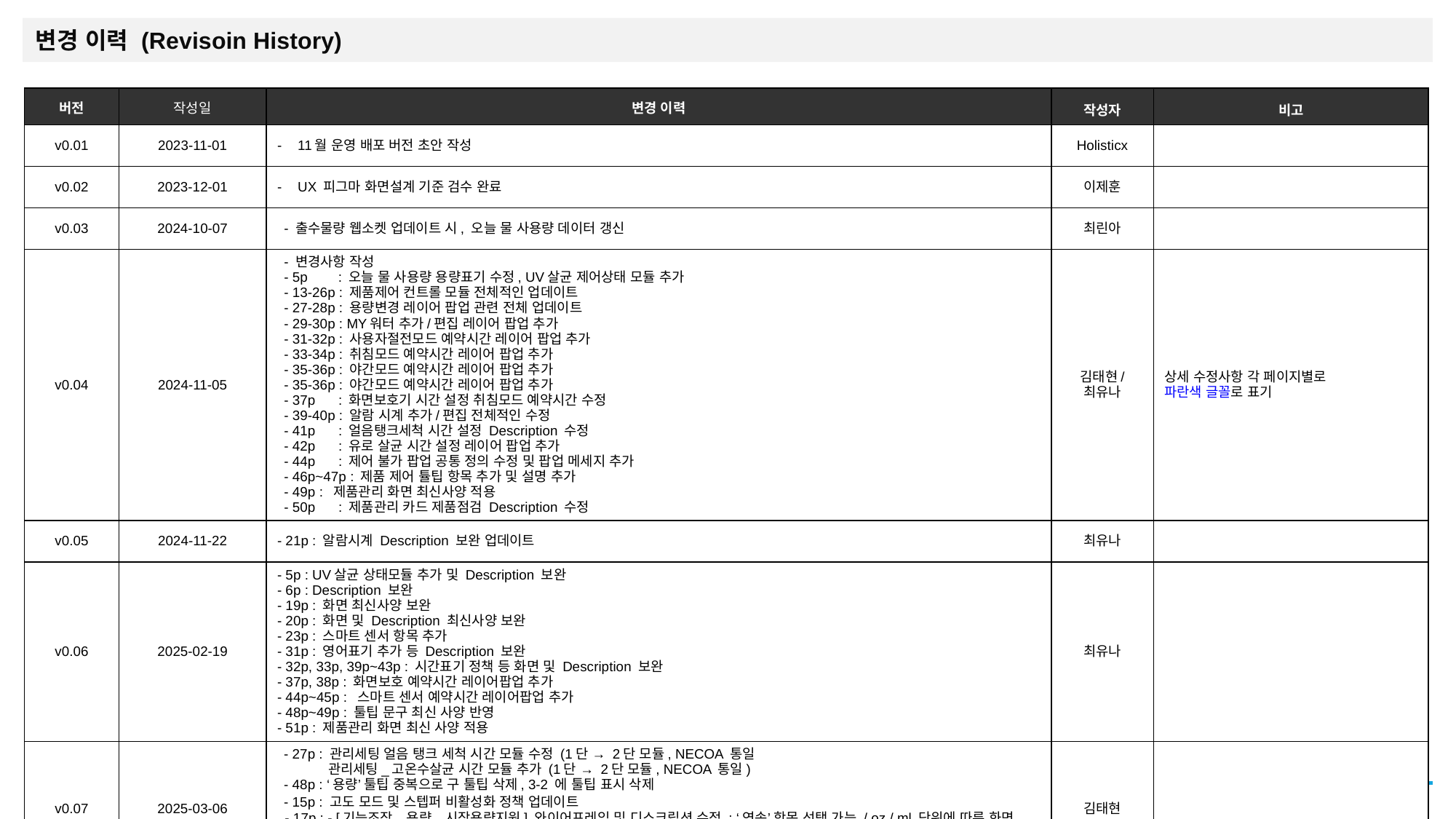

변경 이력 (Revisoin History)
| 버전 | 작성일 | 변경 이력 | 작성자 | 비고 |
| --- | --- | --- | --- | --- |
| v0.01 | 2023-11-01 | 11월 운영 배포 버전 초안 작성 | Holisticx |  |
| v0.02 | 2023-12-01 | UX 피그마 화면설계 기준 검수 완료 | 이제훈 |  |
| v0.03 | 2024-10-07 | - 출수물량 웹소켓 업데이트 시, 오늘 물 사용량 데이터 갱신 | 최린아 |  |
| v0.04 | 2024-11-05 | - 변경사항 작성 - 5p : 오늘 물 사용량 용량표기 수정, UV살균 제어상태 모듈 추가 - 13-26p : 제품제어 컨트롤 모듈 전체적인 업데이트 - 27-28p : 용량변경 레이어 팝업 관련 전체 업데이트 - 29-30p : MY워터 추가/편집 레이어 팝업 추가 - 31-32p : 사용자절전모드 예약시간 레이어 팝업 추가 - 33-34p : 취침모드 예약시간 레이어 팝업 추가 - 35-36p : 야간모드 예약시간 레이어 팝업 추가 - 35-36p : 야간모드 예약시간 레이어 팝업 추가 - 37p : 화면보호기 시간 설정 취침모드 예약시간 수정 - 39-40p : 알람 시계 추가/편집 전체적인 수정 - 41p : 얼음탱크세척 시간 설정 Description 수정 - 42p : 유로 살균 시간 설정 레이어 팝업 추가 - 44p : 제어 불가 팝업 공통 정의 수정 및 팝업 메세지 추가 - 46p~47p : 제품 제어 튤팁 항목 추가 및 설명 추가 - 49p : 제품관리 화면 최신사양 적용 - 50p : 제품관리 카드 제품점검 Description 수정 | 김태현/ 최유나 | 상세 수정사항 각 페이지별로 파란색 글꼴로 표기 |
| v0.05 | 2024-11-22 | - 21p : 알람시계 Description 보완 업데이트 | 최유나 |  |
| v0.06 | 2025-02-19 | - 5p : UV살균 상태모듈 추가 및 Description 보완 - 6p : Description 보완 - 19p : 화면 최신사양 보완 - 20p : 화면 및 Description 최신사양 보완 - 23p : 스마트 센서 항목 추가 - 31p : 영어표기 추가 등 Description 보완 - 32p, 33p, 39p~43p : 시간표기 정책 등 화면 및 Description 보완 - 37p, 38p : 화면보호 예약시간 레이어팝업 추가 - 44p~45p : 스마트 센서 예약시간 레이어팝업 추가 - 48p~49p : 툴팁 문구 최신 사양 반영 - 51p : 제품관리 화면 최신 사양 적용 | 최유나 |  |
| v0.07 | 2025-03-06 | - 27p : 관리세팅 얼음 탱크 세척 시간 모듈 수정 (1단 → 2단 모듈, NECOA 통일 관리세팅\_고온수살균 시간 모듈 추가 (1단 → 2단 모듈, NECOA 통일) - 48p : ‘용량’ 툴팁 중복으로 구 툴팁 삭제, 3-2 에 툴팁 표시 삭제 - 15p : 고도 모드 및 스텝퍼 비활성화 정책 업데이트드 및 스텝퍼 비활성화 정책 업데이트 - 17p : - [기능조작\_용량\_시작용량지원] 와이어프레임 및 디스크립션 수정 : ‘연속’ 항목 선택 가능 / oz / ml 단위에 따른 화면 설명 추가 - 55p : DE>정수기홈>제품관리\_제품점검\_스마트진단\_a진단불가\_조건별 항목 현실화 (NECOA 통일) - 42p : 컨트롤모듈\_고온수살균\_예약시간 의 타이틀 문구 수정 | 김태현 |  |
page 2